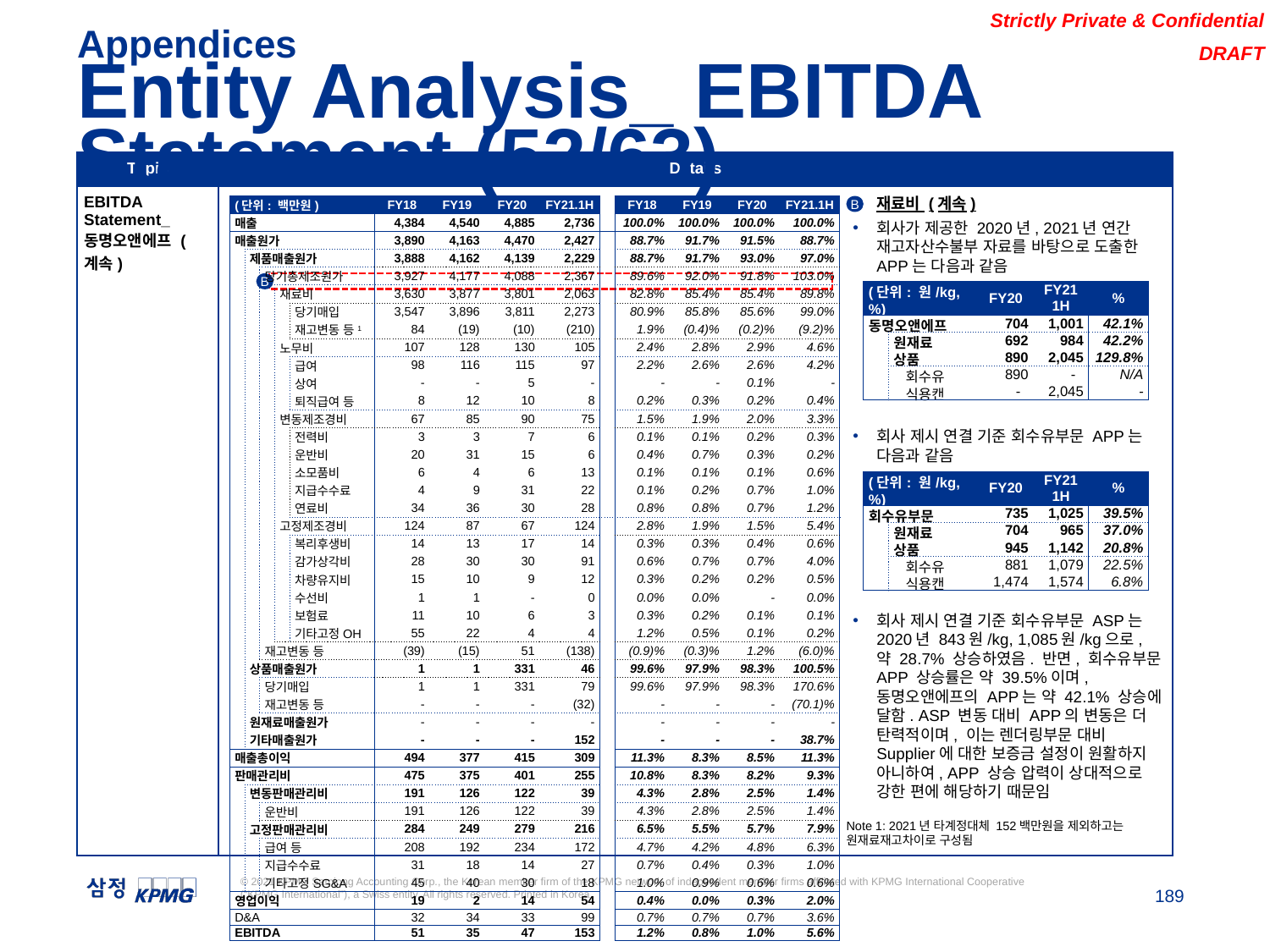

Appendices
Entity Analysis_ EBITDA Statement (52/63)
| Topic | Details |
| --- | --- |
| EBITDA Statement\_ 동명오앤에프 (계속) |  |
재료비 (계속)
회사가 제공한 2020년, 2021년 연간 재고자산수불부 자료를 바탕으로 도출한 APP는 다음과 같음

회사 제시 연결 기준 회수유부문 APP는 다음과 같음

회사 제시 연결 기준 회수유부문 ASP는 2020년 843원/kg, 1,085원/kg으로, 약 28.7% 상승하였음. 반면, 회수유부문 APP 상승률은 약 39.5%이며, 동명오앤에프의 APP는 약 42.1% 상승에 달함. ASP 변동 대비 APP의 변동은 더 탄력적이며, 이는 렌더링부문 대비 Supplier에 대한 보증금 설정이 원활하지 아니하여, APP 상승 압력이 상대적으로 강한 편에 해당하기 때문임

| (단위: 백만원) |  |  |  |  | FY18 | FY19 | FY20 | FY21.1H |  | FY18 | FY19 | FY20 | FY21.1H |
| --- | --- | --- | --- | --- | --- | --- | --- | --- | --- | --- | --- | --- | --- |
| 매출 |  |  |  |  | 4,384 | 4,540 | 4,885 | 2,736 |  | 100.0% | 100.0% | 100.0% | 100.0% |
| 매출원가 |  |  |  |  | 3,890 | 4,163 | 4,470 | 2,427 |  | 88.7% | 91.7% | 91.5% | 88.7% |
|  | 제품매출원가 |  |  |  | 3,888 | 4,162 | 4,139 | 2,229 |  | 88.7% | 91.7% | 93.0% | 97.0% |
|  |  | 당기총제조원가 |  |  | 3,927 | 4,177 | 4,088 | 2,367 |  | 89.6% | 92.0% | 91.8% | 103.0% |
|  |  |  | 재료비 |  | 3,630 | 3,877 | 3,801 | 2,063 |  | 82.8% | 85.4% | 85.4% | 89.8% |
|  |  |  |  | 당기매입 | 3,547 | 3,896 | 3,811 | 2,273 |  | 80.9% | 85.8% | 85.6% | 99.0% |
|  |  |  |  | 재고변동 등1 | 84 | (19) | (10) | (210) |  | 1.9% | (0.4)% | (0.2)% | (9.2)% |
|  |  |  | 노무비 |  | 107 | 128 | 130 | 105 |  | 2.4% | 2.8% | 2.9% | 4.6% |
|  |  |  |  | 급여 | 98 | 116 | 115 | 97 |  | 2.2% | 2.6% | 2.6% | 4.2% |
|  |  |  |  | 상여 | - | - | 5 | - |  | - | - | 0.1% | - |
|  |  |  |  | 퇴직급여 등 | 8 | 12 | 10 | 8 |  | 0.2% | 0.3% | 0.2% | 0.4% |
|  |  |  | 변동제조경비 |  | 67 | 85 | 90 | 75 |  | 1.5% | 1.9% | 2.0% | 3.3% |
|  |  |  |  | 전력비 | 3 | 3 | 7 | 6 |  | 0.1% | 0.1% | 0.2% | 0.3% |
|  |  |  |  | 운반비 | 20 | 31 | 15 | 6 |  | 0.4% | 0.7% | 0.3% | 0.2% |
|  |  |  |  | 소모품비 | 6 | 4 | 6 | 13 |  | 0.1% | 0.1% | 0.1% | 0.6% |
|  |  |  |  | 지급수수료 | 4 | 9 | 31 | 22 |  | 0.1% | 0.2% | 0.7% | 1.0% |
|  |  |  |  | 연료비 | 34 | 36 | 30 | 28 |  | 0.8% | 0.8% | 0.7% | 1.2% |
|  |  |  | 고정제조경비 |  | 124 | 87 | 67 | 124 |  | 2.8% | 1.9% | 1.5% | 5.4% |
|  |  |  |  | 복리후생비 | 14 | 13 | 17 | 14 |  | 0.3% | 0.3% | 0.4% | 0.6% |
|  |  |  |  | 감가상각비 | 28 | 30 | 30 | 91 |  | 0.6% | 0.7% | 0.7% | 4.0% |
|  |  |  |  | 차량유지비 | 15 | 10 | 9 | 12 |  | 0.3% | 0.2% | 0.2% | 0.5% |
|  |  |  |  | 수선비 | 1 | 1 | - | 0 |  | 0.0% | 0.0% | - | 0.0% |
|  |  |  |  | 보험료 | 11 | 10 | 6 | 3 |  | 0.3% | 0.2% | 0.1% | 0.1% |
|  |  |  |  | 기타고정OH | 55 | 22 | 4 | 4 |  | 1.2% | 0.5% | 0.1% | 0.2% |
|  |  | 재고변동 등 |  |  | (39) | (15) | 51 | (138) |  | (0.9)% | (0.3)% | 1.2% | (6.0)% |
|  | 상품매출원가 |  |  |  | 1 | 1 | 331 | 46 |  | 99.6% | 97.9% | 98.3% | 100.5% |
|  |  | 당기매입 |  |  | 1 | 1 | 331 | 79 |  | 99.6% | 97.9% | 98.3% | 170.6% |
|  |  | 재고변동 등 |  |  | - | - | - | (32) |  | - | - | - | (70.1)% |
|  | 원재료매출원가 |  |  |  | - | - | - | - |  | - | - | - | - |
|  | 기타매출원가 |  |  |  | - | - | - | 152 |  | - | - | - | 38.7% |
| 매출총이익 |  |  |  |  | 494 | 377 | 415 | 309 |  | 11.3% | 8.3% | 8.5% | 11.3% |
| 판매관리비 |  |  |  |  | 475 | 375 | 401 | 255 |  | 10.8% | 8.3% | 8.2% | 9.3% |
|  | 변동판매관리비 |  |  |  | 191 | 126 | 122 | 39 |  | 4.3% | 2.8% | 2.5% | 1.4% |
|  |  | 운반비 |  |  | 191 | 126 | 122 | 39 |  | 4.3% | 2.8% | 2.5% | 1.4% |
|  | 고정판매관리비 |  |  |  | 284 | 249 | 279 | 216 |  | 6.5% | 5.5% | 5.7% | 7.9% |
|  |  | 급여 등 |  |  | 208 | 192 | 234 | 172 |  | 4.7% | 4.2% | 4.8% | 6.3% |
|  |  | 지급수수료 |  |  | 31 | 18 | 14 | 27 |  | 0.7% | 0.4% | 0.3% | 1.0% |
|  |  | 기타고정SG&A |  |  | 45 | 40 | 30 | 18 |  | 1.0% | 0.9% | 0.6% | 0.6% |
| 영업이익 |  |  |  |  | 19 | 2 | 14 | 54 |  | 0.4% | 0.0% | 0.3% | 2.0% |
| D&A |  |  |  |  | 32 | 34 | 33 | 99 |  | 0.7% | 0.7% | 0.7% | 3.6% |
| EBITDA |  |  |  |  | 51 | 35 | 47 | 153 |  | 1.2% | 0.8% | 1.0% | 5.6% |
B
B

| (단위: 원/kg, %) |  | FY20 | FY21 1H | % |
| --- | --- | --- | --- | --- |
| 동명오앤에프 |  | 704 | 1,001 | 42.1% |
|  | 원재료 | 692 | 984 | 42.2% |
|  | 상품 | 890 | 2,045 | 129.8% |
|  | 회수유 | 890 | - | N/A |
|  | 식용캔 | - | 2,045 | - |
| (단위: 원/kg, %) |  | FY20 | FY21 1H | % |
| --- | --- | --- | --- | --- |
| 회수유부문 |  | 735 | 1,025 | 39.5% |
|  | 원재료 | 704 | 965 | 37.0% |
|  | 상품 | 945 | 1,142 | 20.8% |
|  | 회수유 | 881 | 1,079 | 22.5% |
|  | 식용캔 | 1,474 | 1,574 | 6.8% |
Note 1: 2021년 타계정대체 152백만원을 제외하고는 원재료재고차이로 구성됨